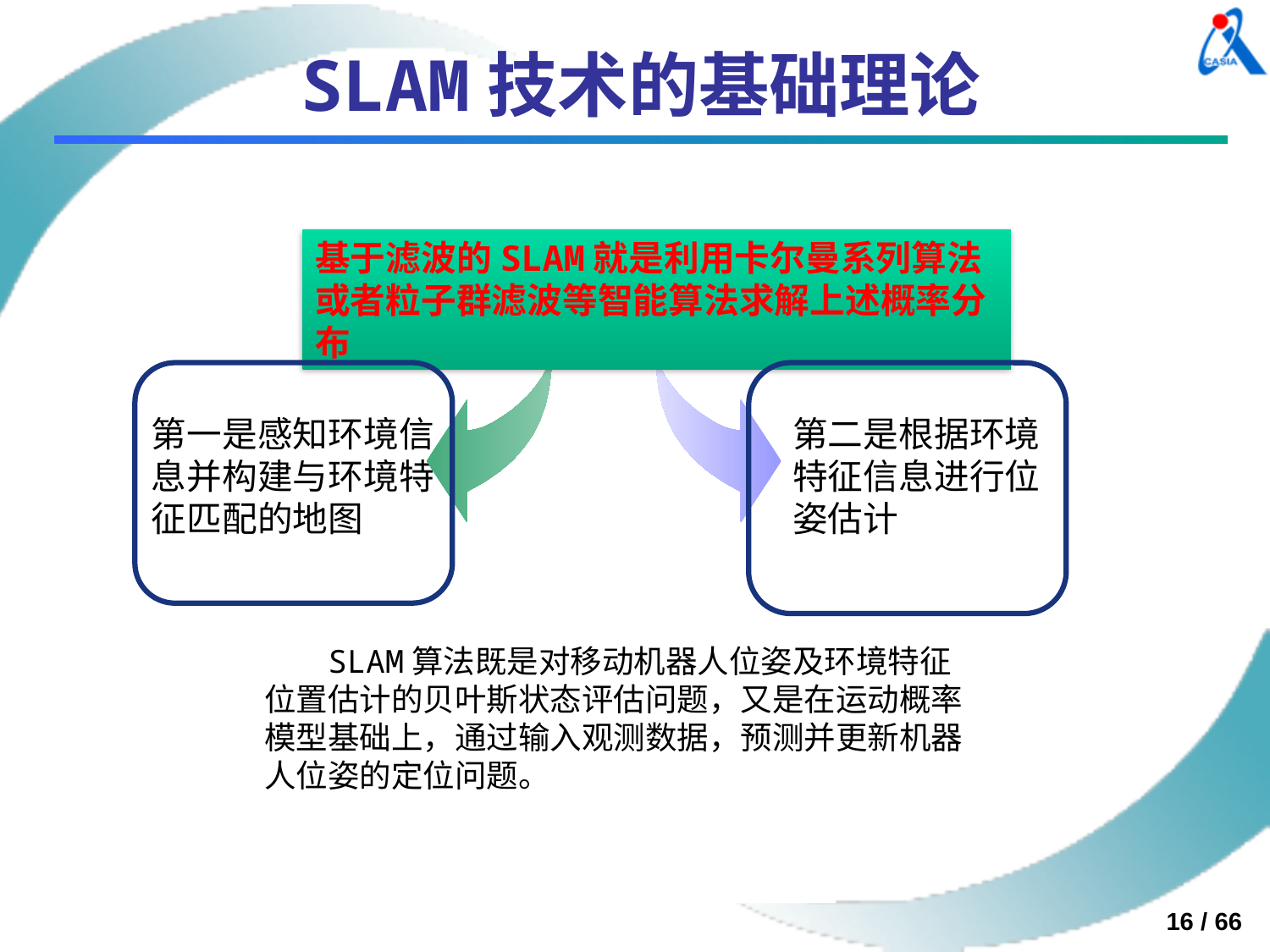

# SLAM技术的基础理论
基于滤波的SLAM就是利用卡尔曼系列算法或者粒子群滤波等智能算法求解上述概率分布

第二是根据环境特征信息进行位姿估计
第一是感知环境信息并构建与环境特征匹配的地图
SLAM算法既是对移动机器人位姿及环境特征位置估计的贝叶斯状态评估问题，又是在运动概率模型基础上，通过输入观测数据，预测并更新机器人位姿的定位问题。
16 / 66